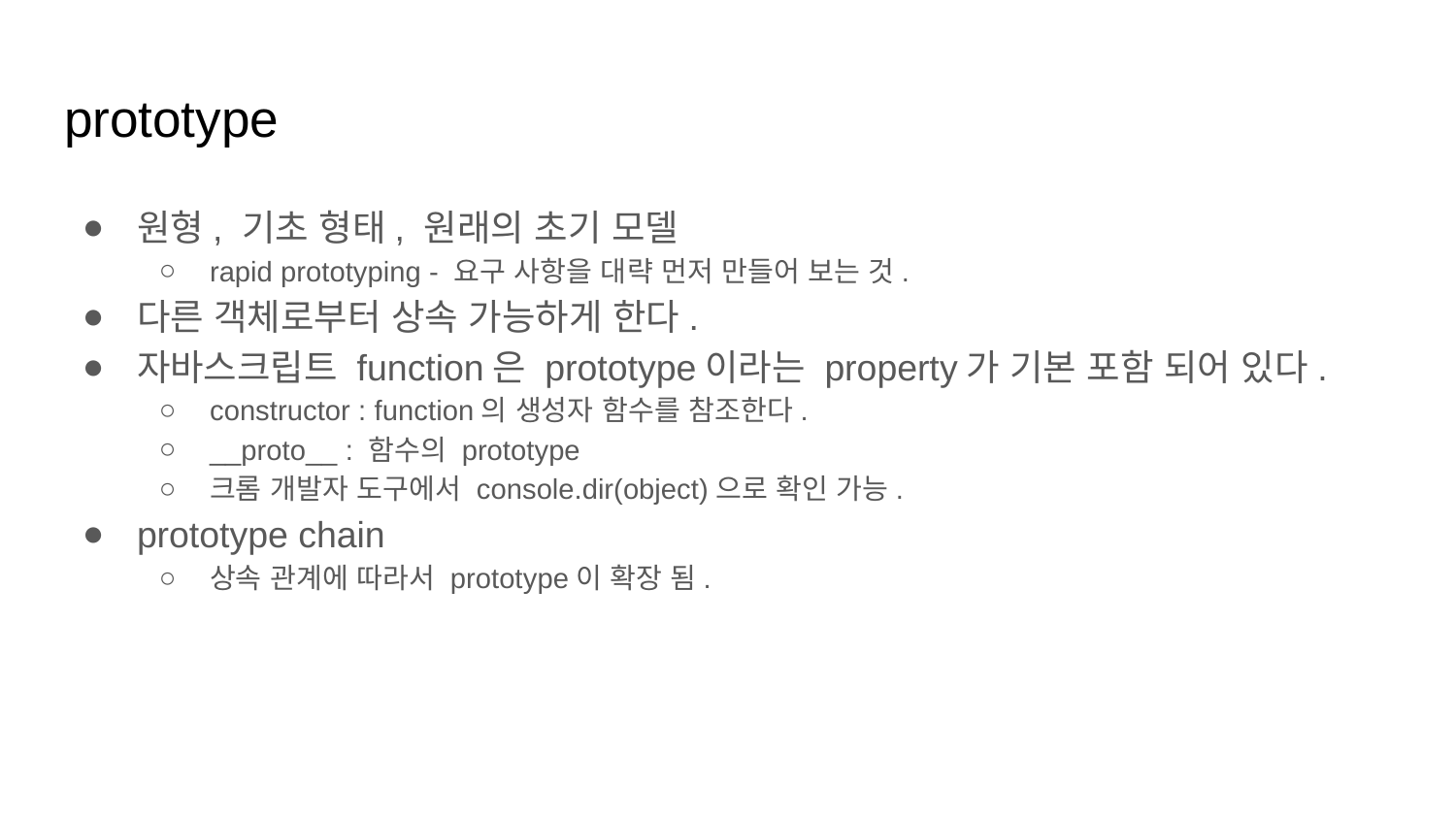

# prototype
원형, 기초 형태, 원래의 초기 모델
rapid prototyping - 요구 사항을 대략 먼저 만들어 보는 것.
다른 객체로부터 상속 가능하게 한다.
자바스크립트 function은 prototype이라는 property가 기본 포함 되어 있다.
constructor : function의 생성자 함수를 참조한다.
__proto__ : 함수의 prototype
크롬 개발자 도구에서 console.dir(object)으로 확인 가능.
prototype chain
상속 관계에 따라서 prototype이 확장 됨.